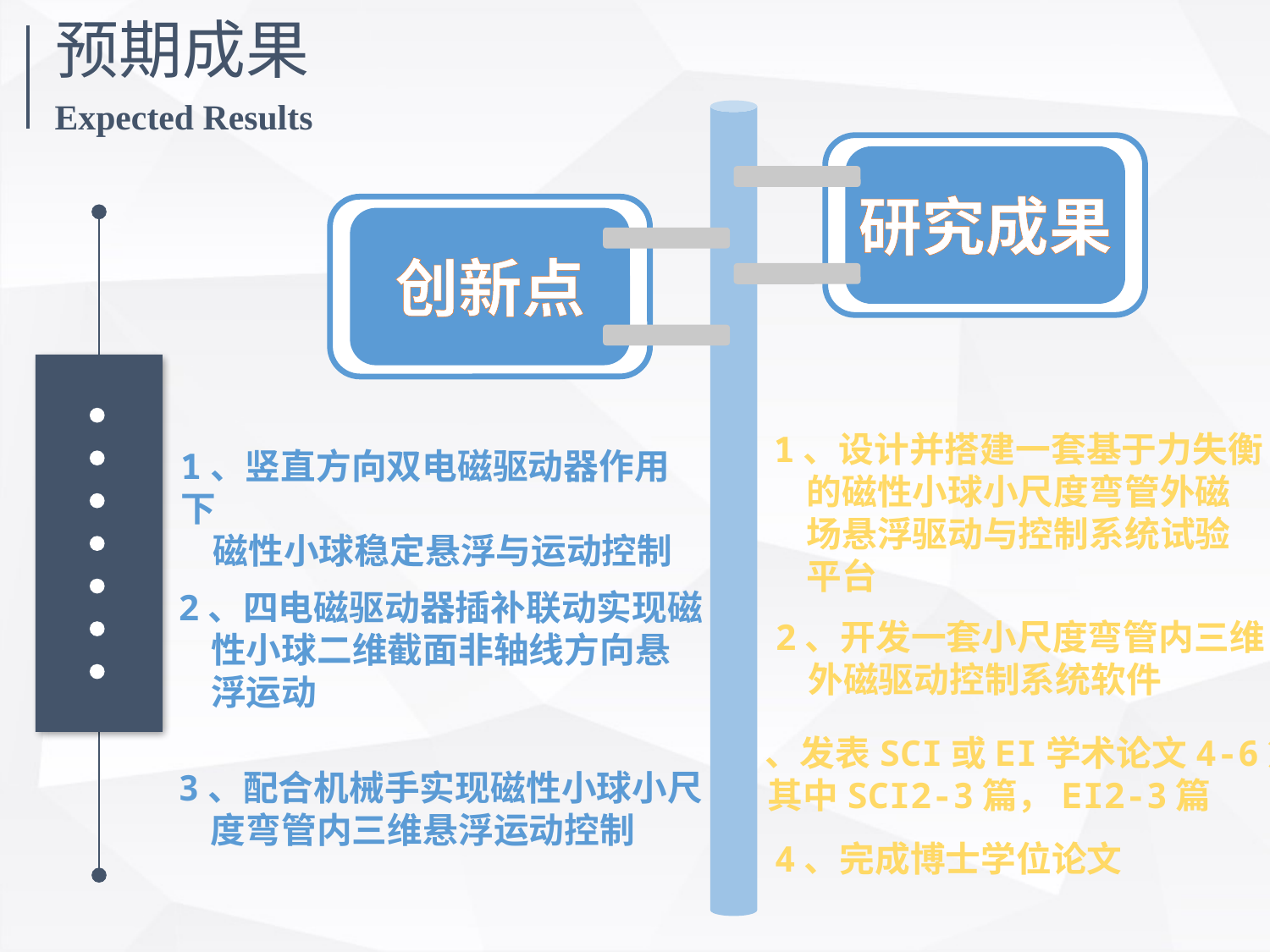

预期成果
Expected Results

研究成果

创新点

1、设计并搭建一套基于力失衡
   的磁性小球小尺度弯管外磁
   场悬浮驱动与控制系统试验
   平台
1、竖直方向双电磁驱动器作用下
   磁性小球稳定悬浮与运动控制

2、四电磁驱动器插补联动实现磁
   性小球二维截面非轴线方向悬
   浮运动
2、开发一套小尺度弯管内三维
   外磁驱动控制系统软件
3、发表SCI或EI学术论文4-6篇，
   其中SCI2-3篇，EI2-3篇
3、配合机械手实现磁性小球小尺
   度弯管内三维悬浮运动控制
4、完成博士学位论文